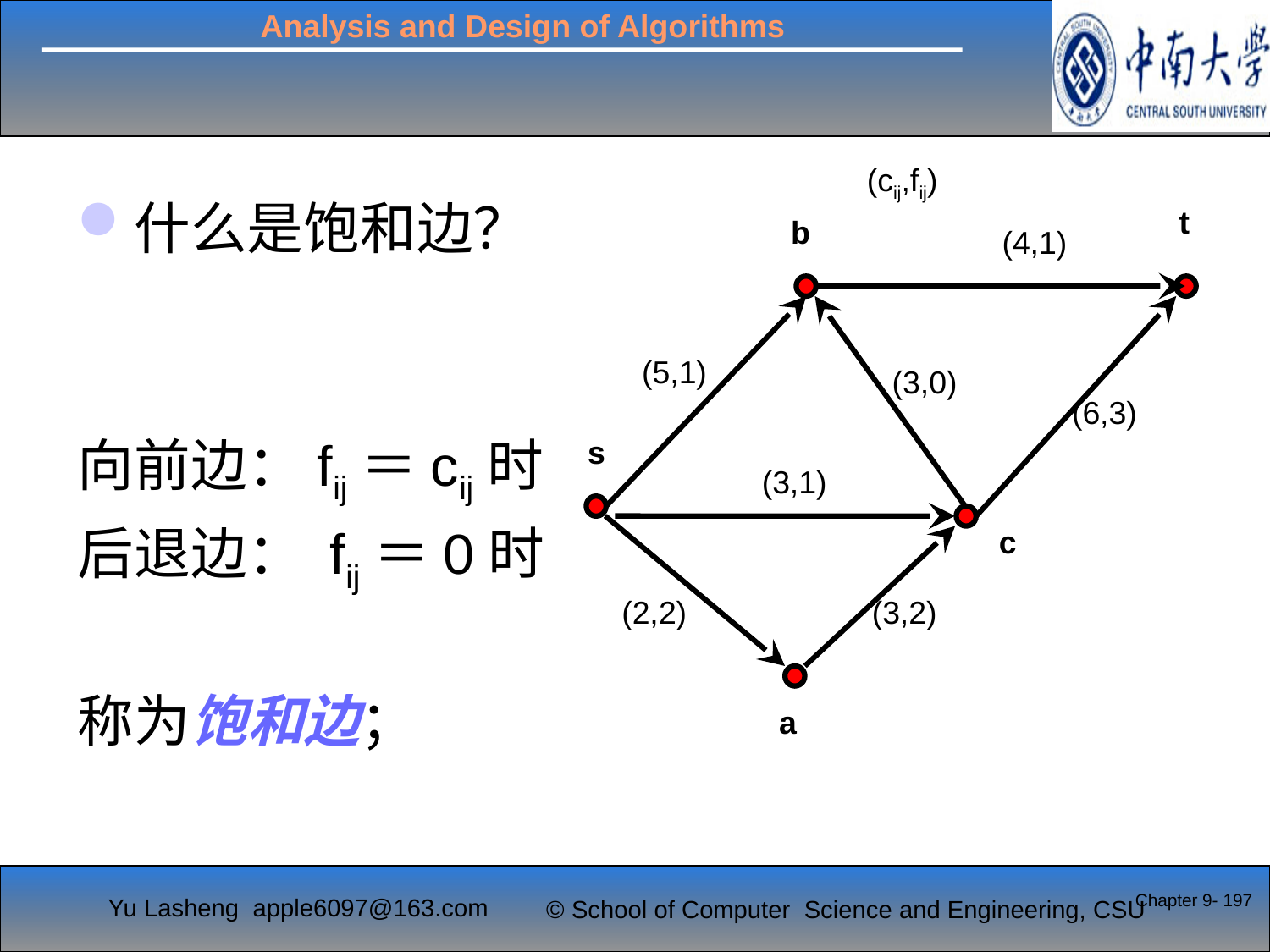

#
(cij,fij)
t
b
(4,1)

(5,1)
(3,0)
(6,3)
s
(3,1)

c

(2,2)
(3,2)

a
什么是饱和边？

向前边：fij＝cij时
后退边： fij＝0时

称为饱和边；
Chapter 9- 197